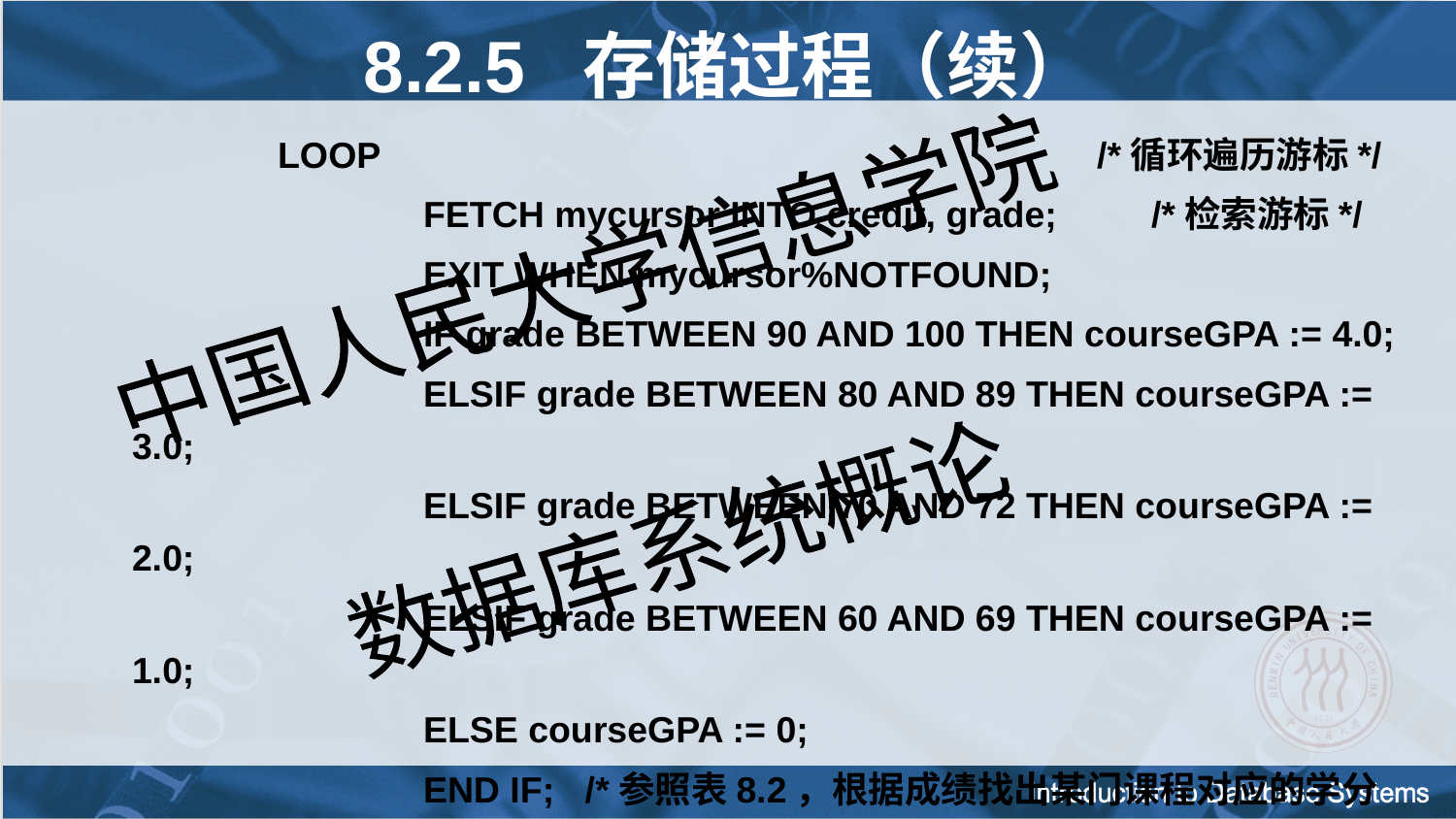

8.2.5  存储过程（续）
		LOOP					         /*循环遍历游标*/
			FETCH mycursor INTO credit, grade; 	/*检索游标*/
			EXIT WHEN mycursor%NOTFOUND;
			IF grade BETWEEN 90 AND 100 THEN courseGPA := 4.0;
 			ELSIF grade BETWEEN 80 AND 89 THEN courseGPA := 3.0;
			ELSIF grade BETWEEN 70 AND 72 THEN courseGPA := 2.0;
			ELSIF grade BETWEEN 60 AND 69 THEN courseGPA := 1.0;
			ELSE courseGPA := 0;
			END IF;   /*参照表8.2，根据成绩找出某门课程对应的学分绩点*/